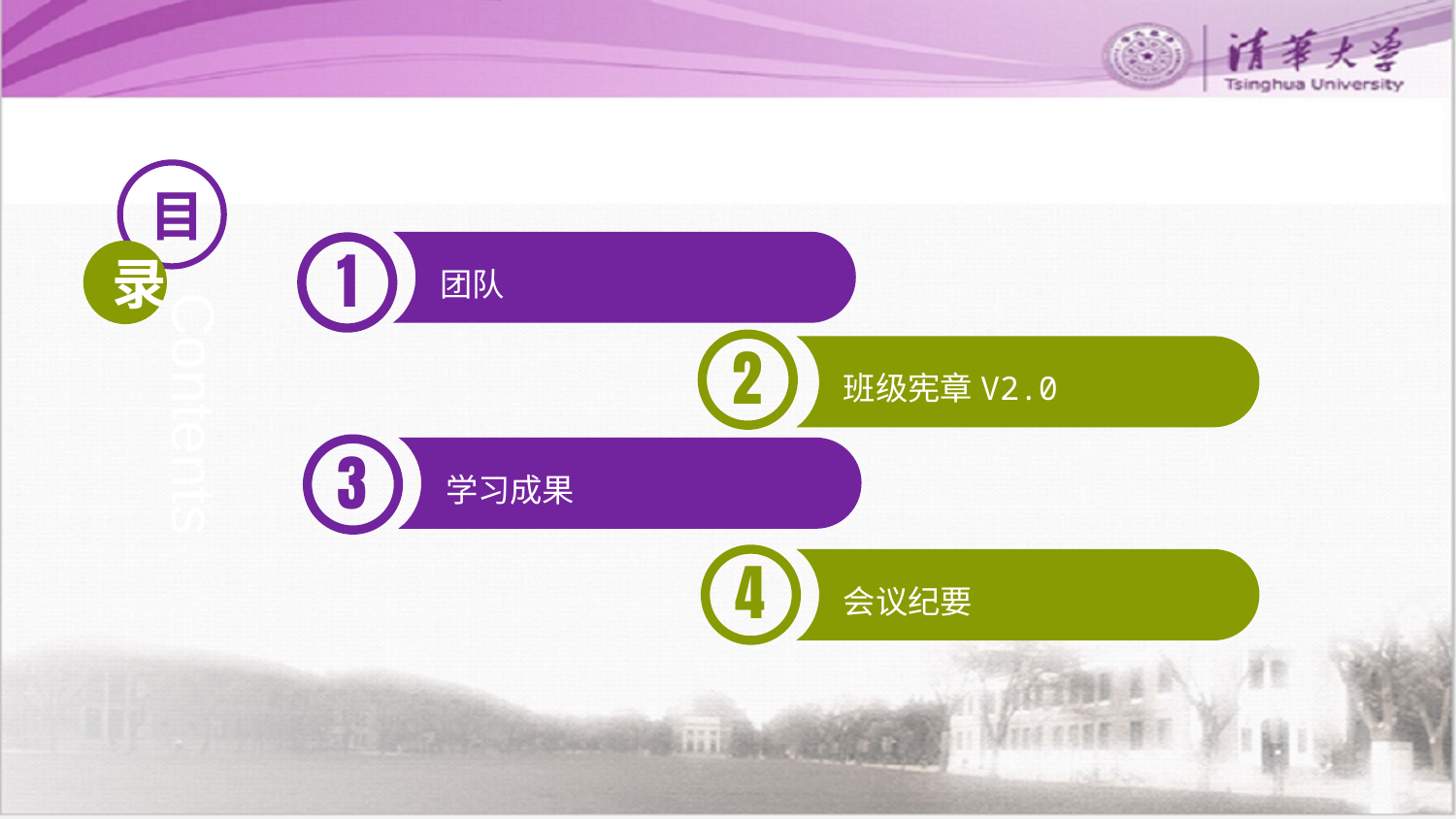

目
团队
1
录
Contents
2
班级宪章V2.0
学习成果
3
4
会议纪要